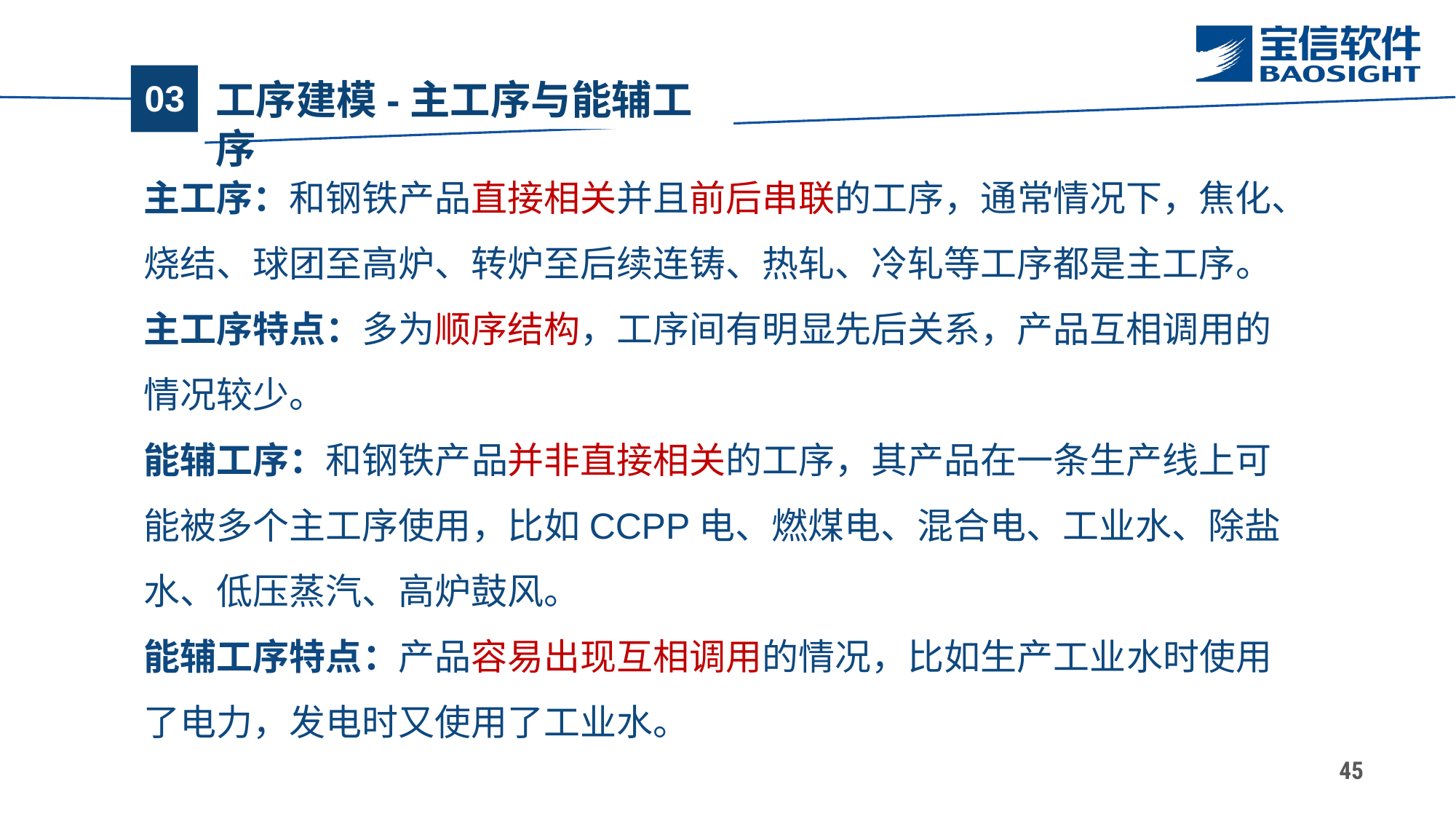

# 工序建模-主工序与能辅工序
03
主工序：和钢铁产品直接相关并且前后串联的工序，通常情况下，焦化、烧结、球团至高炉、转炉至后续连铸、热轧、冷轧等工序都是主工序。
主工序特点：多为顺序结构，工序间有明显先后关系，产品互相调用的情况较少。
能辅工序：和钢铁产品并非直接相关的工序，其产品在一条生产线上可能被多个主工序使用，比如CCPP电、燃煤电、混合电、工业水、除盐水、低压蒸汽、高炉鼓风。
能辅工序特点：产品容易出现互相调用的情况，比如生产工业水时使用了电力，发电时又使用了工业水。